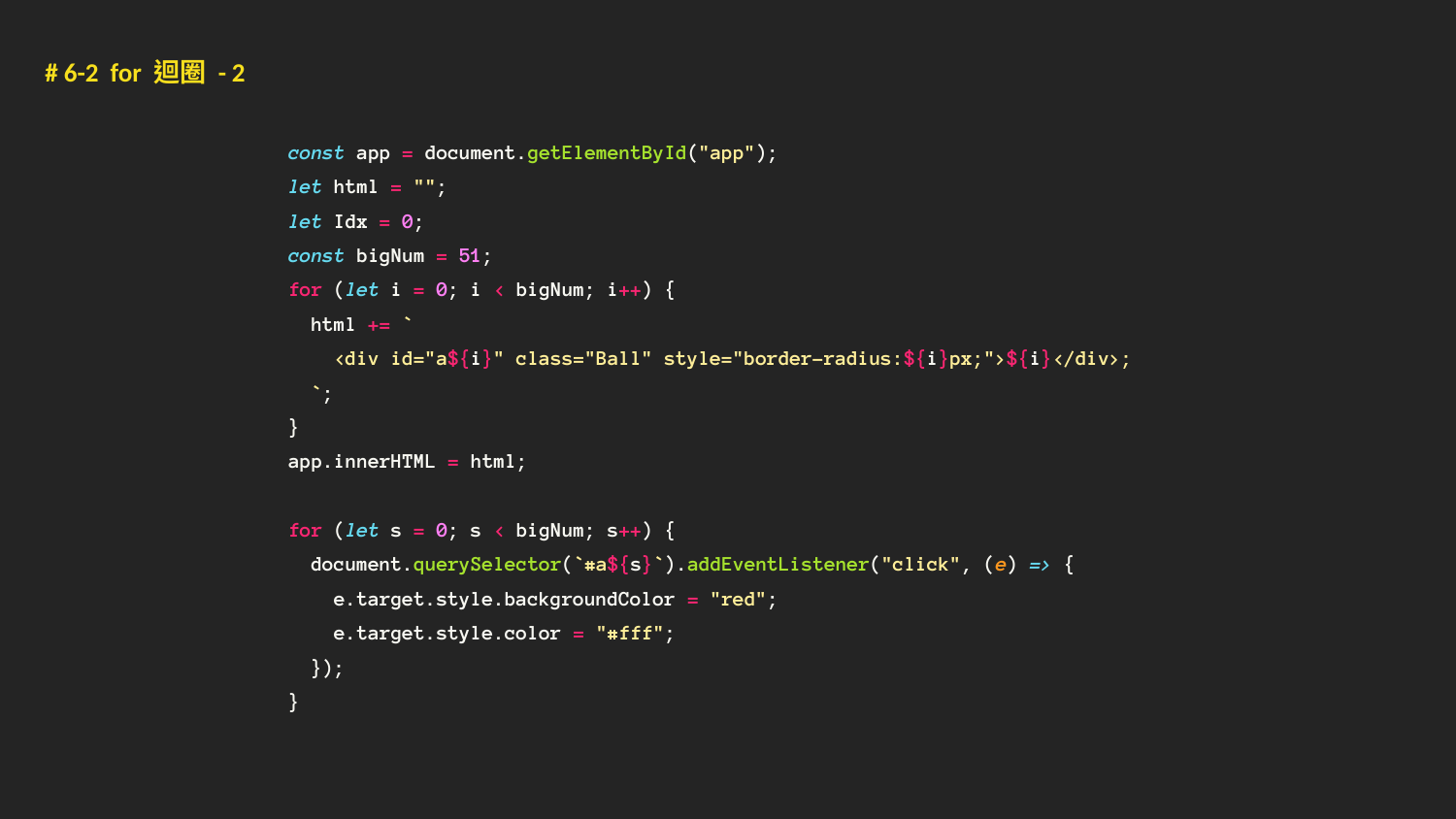

# 6-2  for 迴圈 - 2
      const app = document.getElementById("app");
      let html = "";
      let Idx = 0;
      const bigNum = 51;
      for (let i = 0; i < bigNum; i++) {
        html += `
          <div id="a${i}" class="Ball" style="border-radius:${i}px;">${i}</div>;
        `;
      }
      app.innerHTML = html;

      for (let s = 0; s < bigNum; s++) {
        document.querySelector(`#a${s}`).addEventListener("click", (e) => {
          e.target.style.backgroundColor = "red";
          e.target.style.color = "#fff";
        });
      }